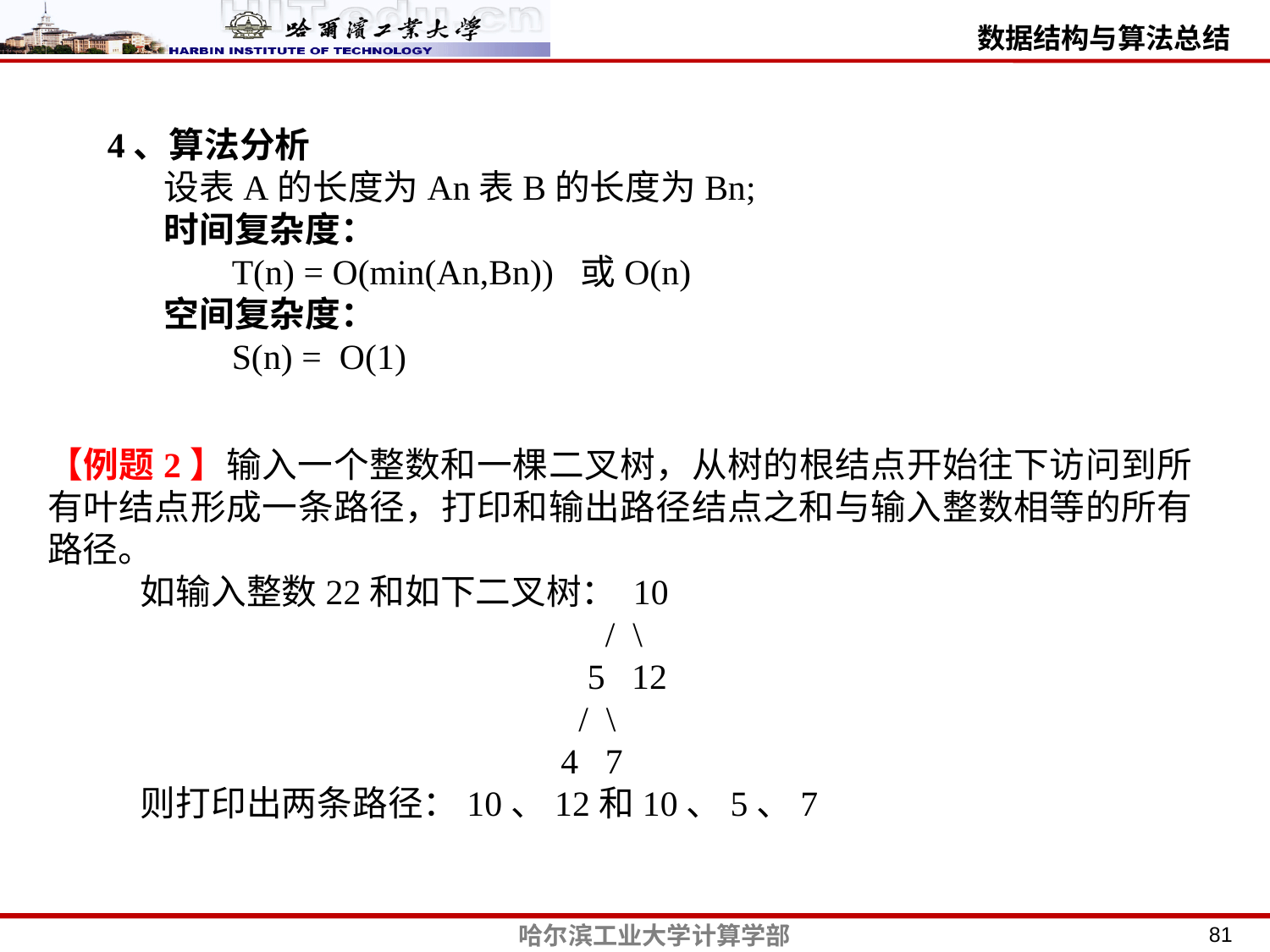

4、算法分析
      设表A的长度为An表B的长度为Bn;
      时间复杂度：
              T(n) = O(min(An,Bn))  或O(n)
      空间复杂度：
              S(n) =  O(1)
【例题2】输入一个整数和一棵二叉树，从树的根结点开始往下访问到所有叶结点形成一条路径，打印和输出路径结点之和与输入整数相等的所有路径。
  如输入整数22和如下二叉树： 10
                                                       /  \
                                                     5   12
                                                    /  \
                                                  4   7
  则打印出两条路径：10、12和10、5、7